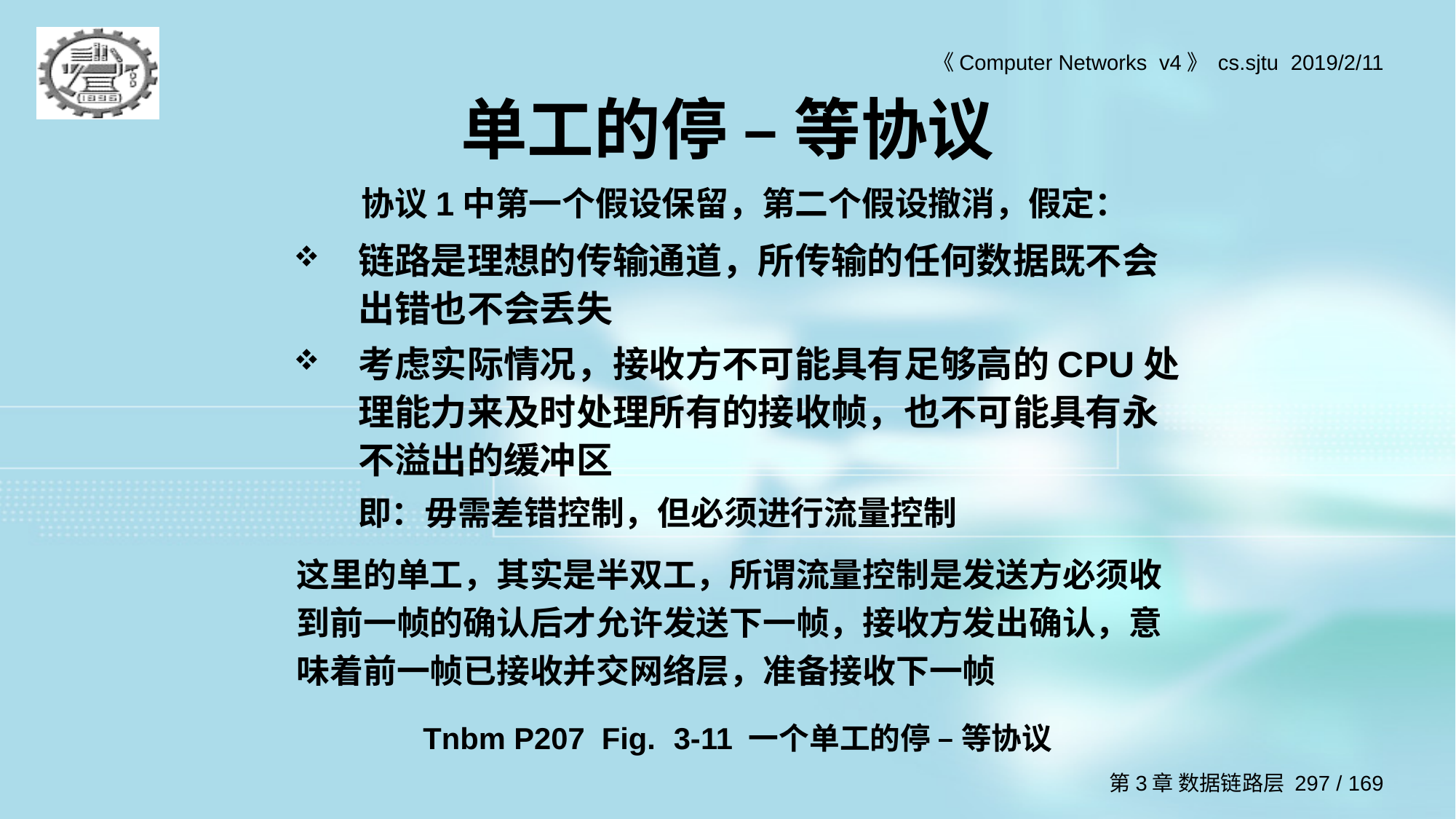

# 单工的停 – 等协议
协议1中第一个假设保留，第二个假设撤消，假定：
链路是理想的传输通道，所传输的任何数据既不会出错也不会丢失
考虑实际情况，接收方不可能具有足够高的CPU处理能力来及时处理所有的接收帧，也不可能具有永不溢出的缓冲区
	即：毋需差错控制，但必须进行流量控制
这里的单工，其实是半双工，所谓流量控制是发送方必须收到前一帧的确认后才允许发送下一帧，接收方发出确认，意味着前一帧已接收并交网络层，准备接收下一帧
Tnbm P207  Fig. 3-11 一个单工的停 – 等协议